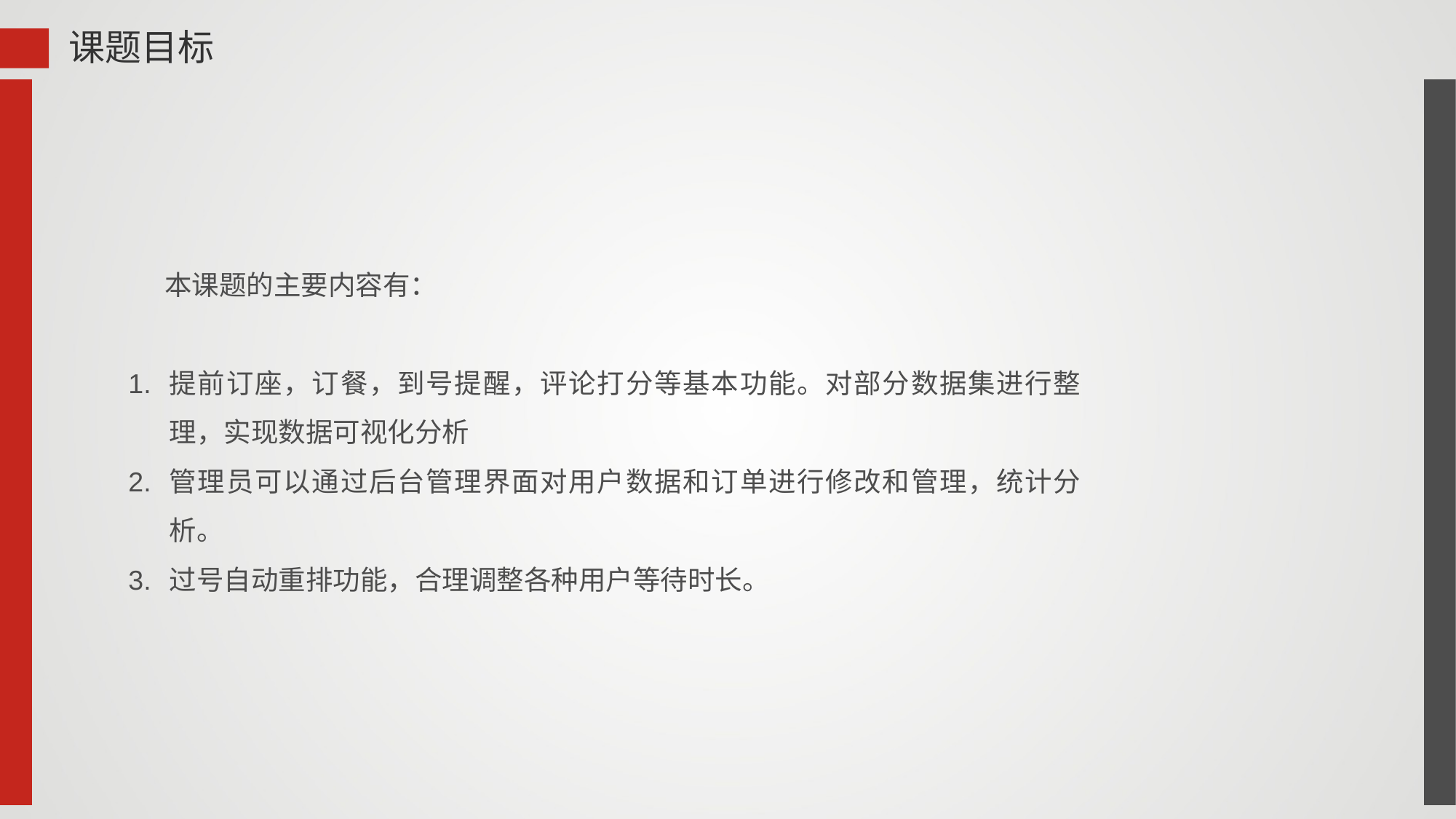

课题目标

本课题的主要内容有：

提前订座，订餐，到号提醒，评论打分等基本功能。对部分数据集进行整理，实现数据可视化分析
管理员可以通过后台管理界面对用户数据和订单进行修改和管理，统计分析。
过号自动重排功能，合理调整各种用户等待时长。